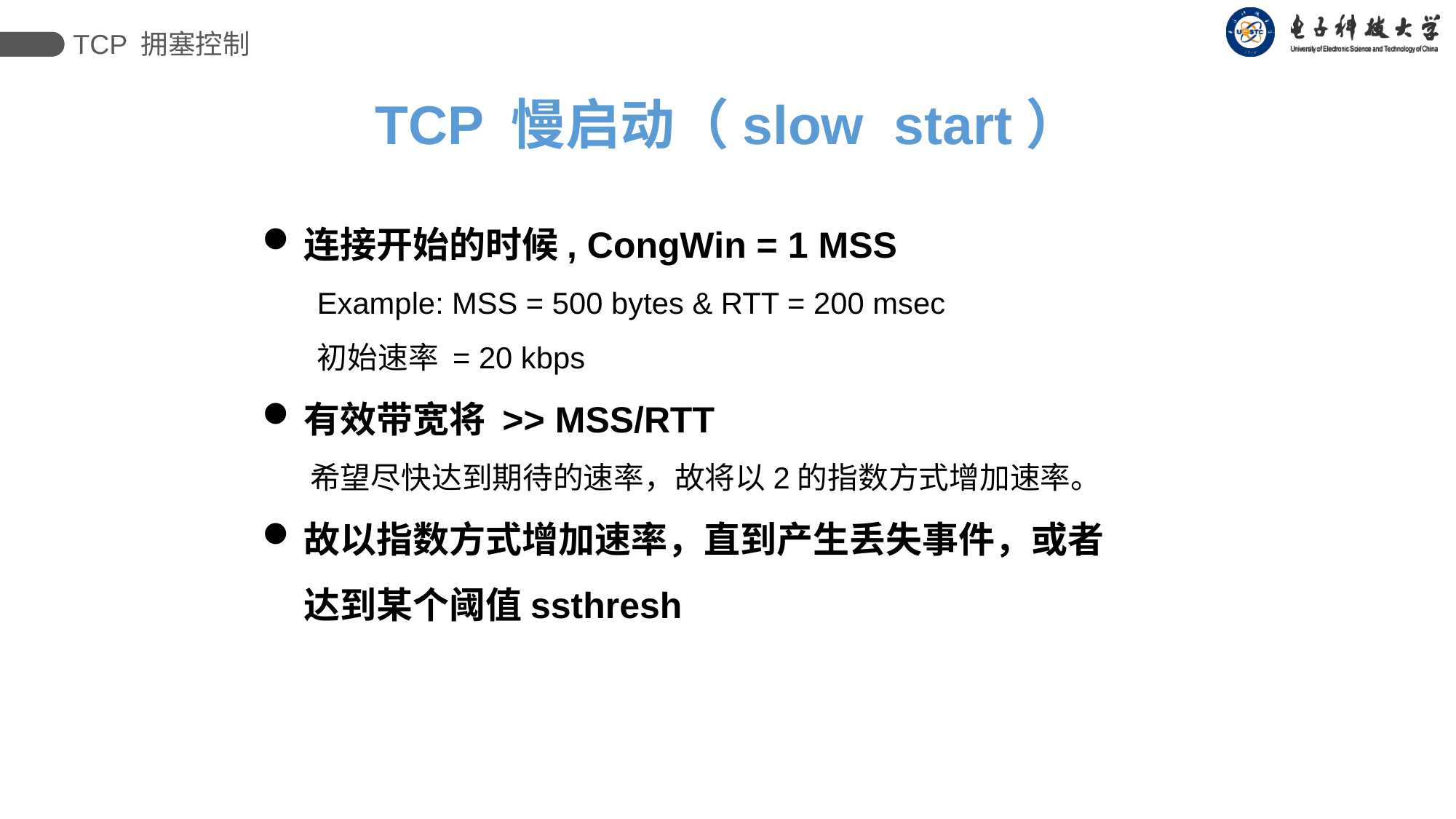

TCP 拥塞控制

TCP 慢启动（slow  start）
连接开始的时候, CongWin = 1 MSS
Example: MSS = 500 bytes & RTT = 200 msec
初始速率 = 20 kbps
有效带宽将 >> MSS/RTT
      希望尽快达到期待的速率，故将以2的指数方式增加速率。
故以指数方式增加速率，直到产生丢失事件，或者达到某个阈值ssthresh